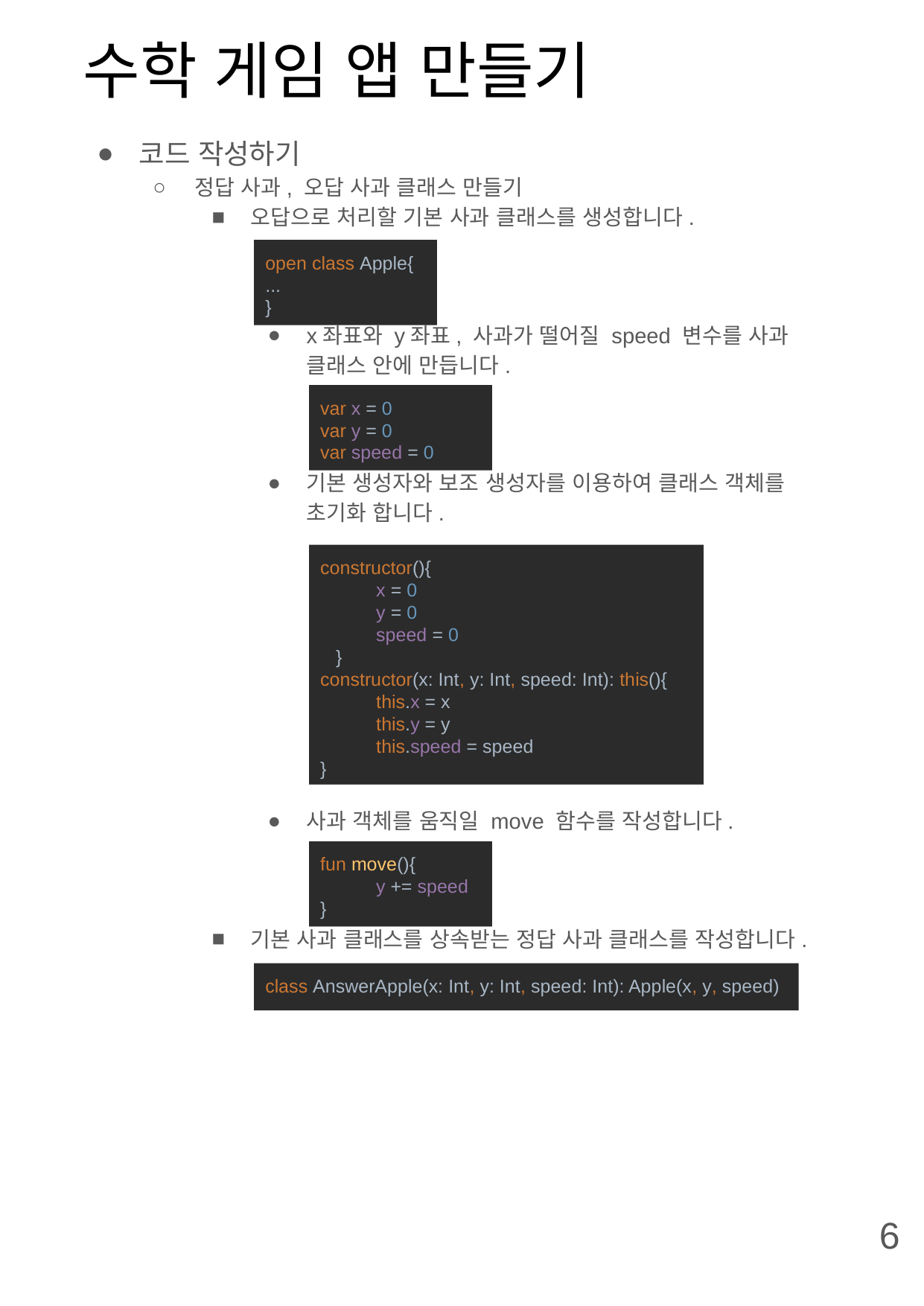

# 수학 게임 앱 만들기
코드 작성하기
정답 사과, 오답 사과 클래스 만들기
오답으로 처리할 기본 사과 클래스를 생성합니다.

x좌표와 y좌표, 사과가 떨어질 speed 변수를 사과 클래스 안에 만듭니다.

기본 생성자와 보조 생성자를 이용하여 클래스 객체를 초기화 합니다.

사과 객체를 움직일 move 함수를 작성합니다.

기본 사과 클래스를 상속받는 정답 사과 클래스를 작성합니다.
open class Apple{
...
}
var x = 0
var y = 0
var speed = 0
constructor(){
x = 0
y = 0
speed = 0
   }
constructor(x: Int, y: Int, speed: Int): this(){
this.x = x
this.y = y
this.speed = speed
}
fun move(){
y += speed
}
class AnswerApple(x: Int, y: Int, speed: Int): Apple(x, y, speed)
6